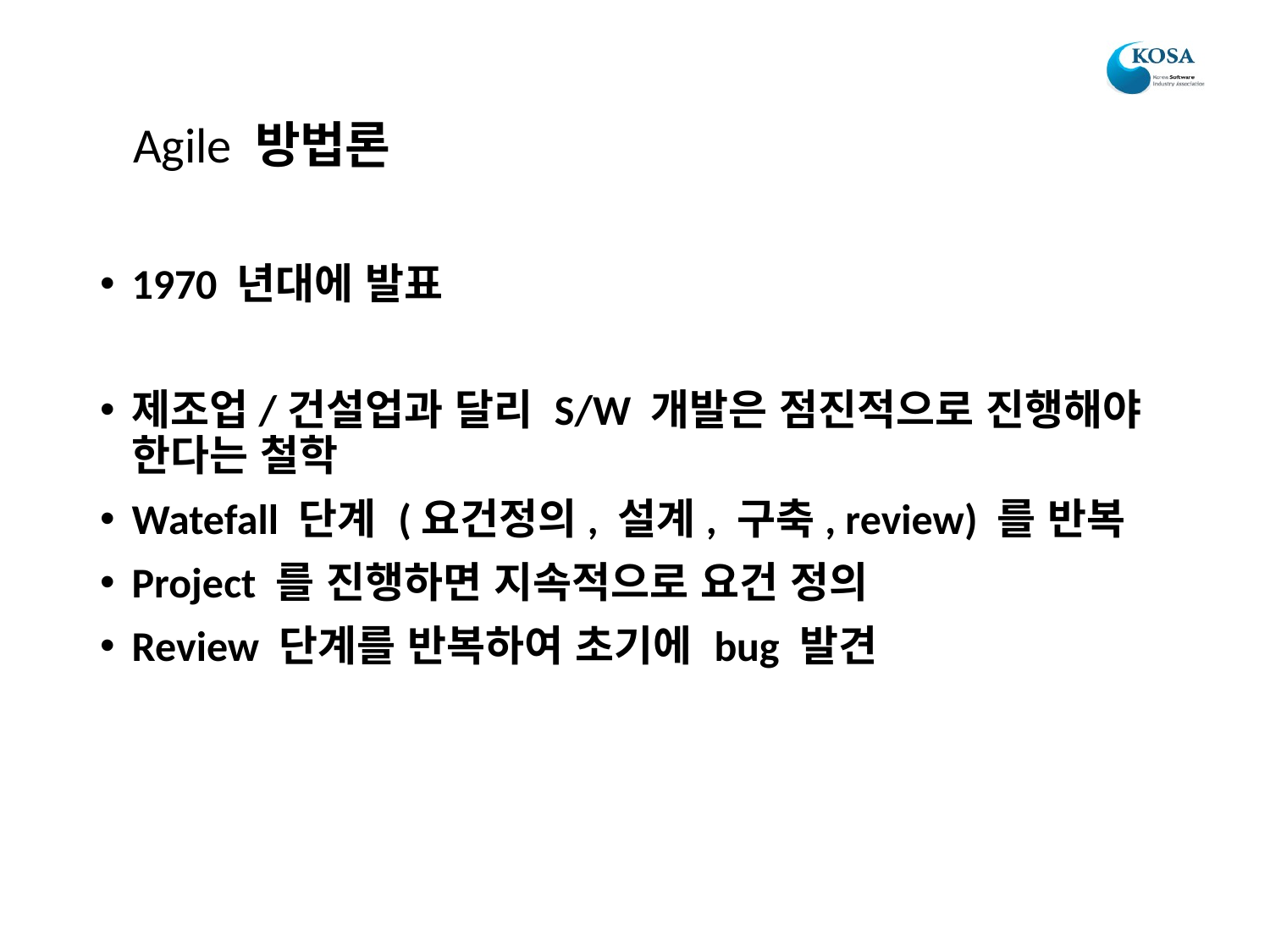

# Agile 방법론
1970 년대에 발표

제조업/건설업과 달리 S/W 개발은 점진적으로 진행해야 한다는 철학
Watefall 단계 (요건정의, 설계, 구축, review) 를 반복
Project 를 진행하면 지속적으로 요건 정의
Review 단계를 반복하여 초기에 bug 발견